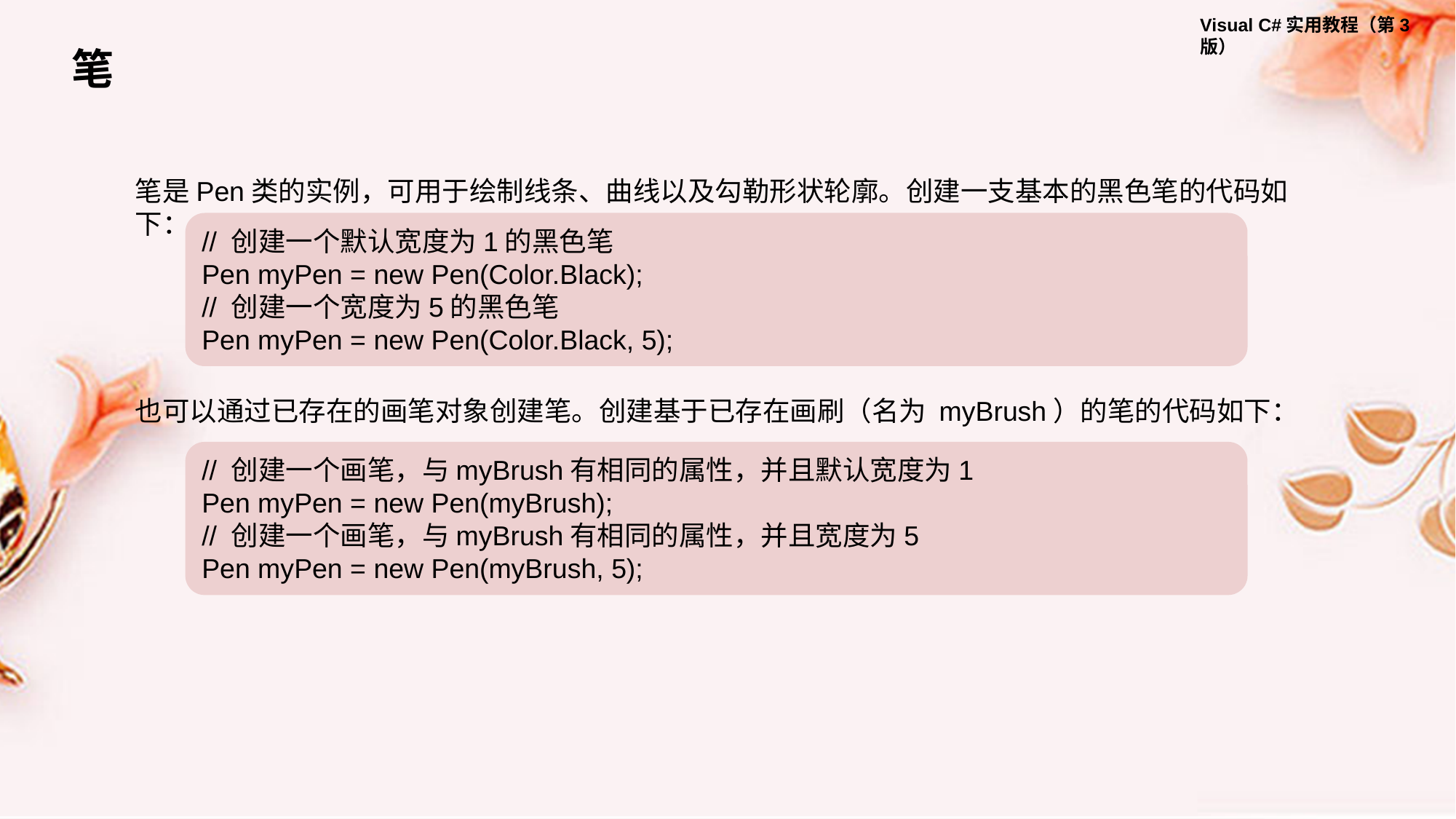

笔
笔是Pen类的实例，可用于绘制线条、曲线以及勾勒形状轮廓。创建一支基本的黑色笔的代码如下：
// 创建一个默认宽度为1的黑色笔
Pen myPen = new Pen(Color.Black);
// 创建一个宽度为5的黑色笔
Pen myPen = new Pen(Color.Black, 5);
也可以通过已存在的画笔对象创建笔。创建基于已存在画刷（名为 myBrush）的笔的代码如下：
// 创建一个画笔，与myBrush有相同的属性，并且默认宽度为1
Pen myPen = new Pen(myBrush);
// 创建一个画笔，与myBrush有相同的属性，并且宽度为5
Pen myPen = new Pen(myBrush, 5);